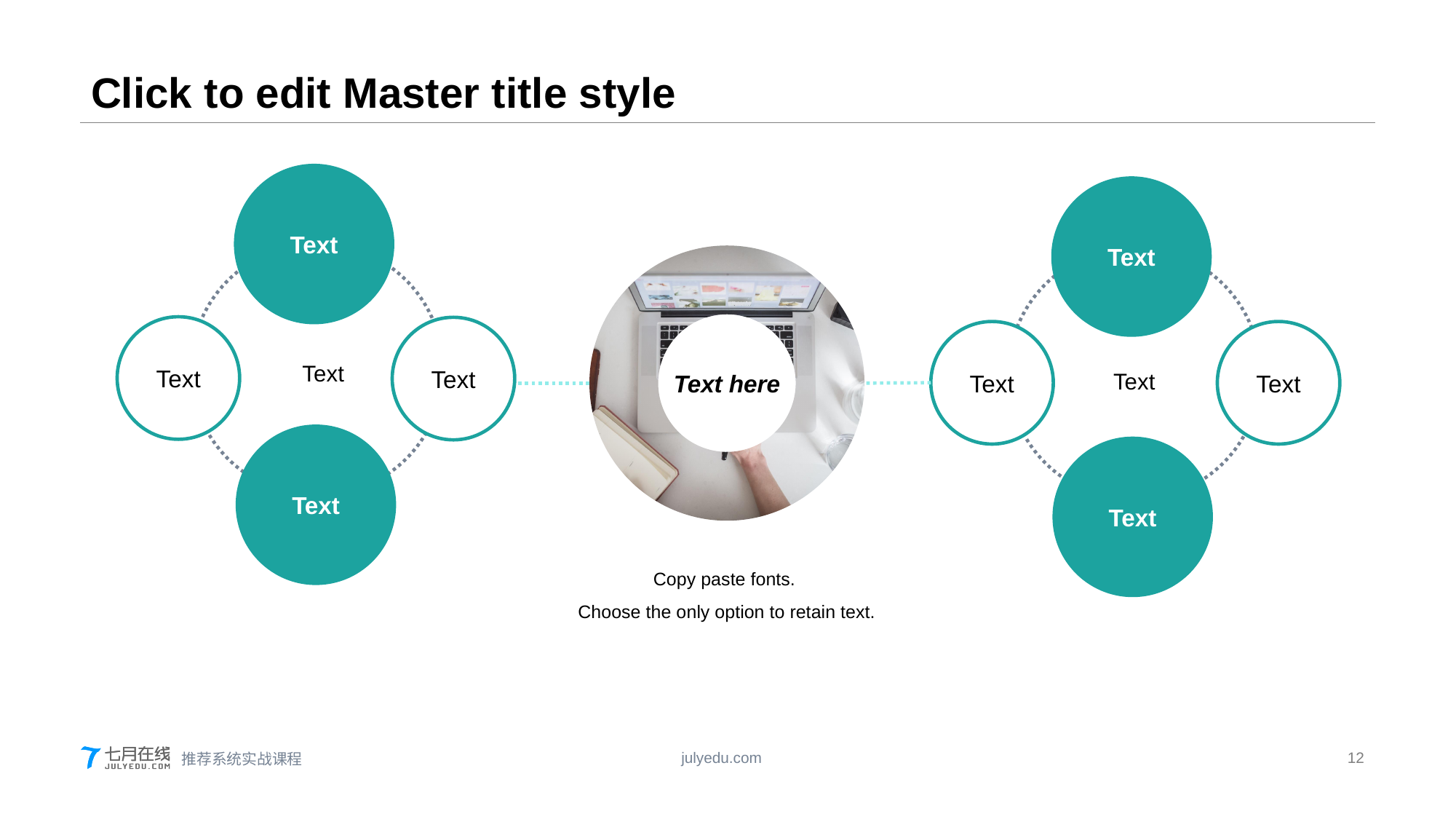

# Click to edit Master title style
Text
Text

Text
Text
Text
Text

Text here
Text
Text
Text
Text
Copy paste fonts.
Choose the only option to retain text.
推荐系统实战课程
12